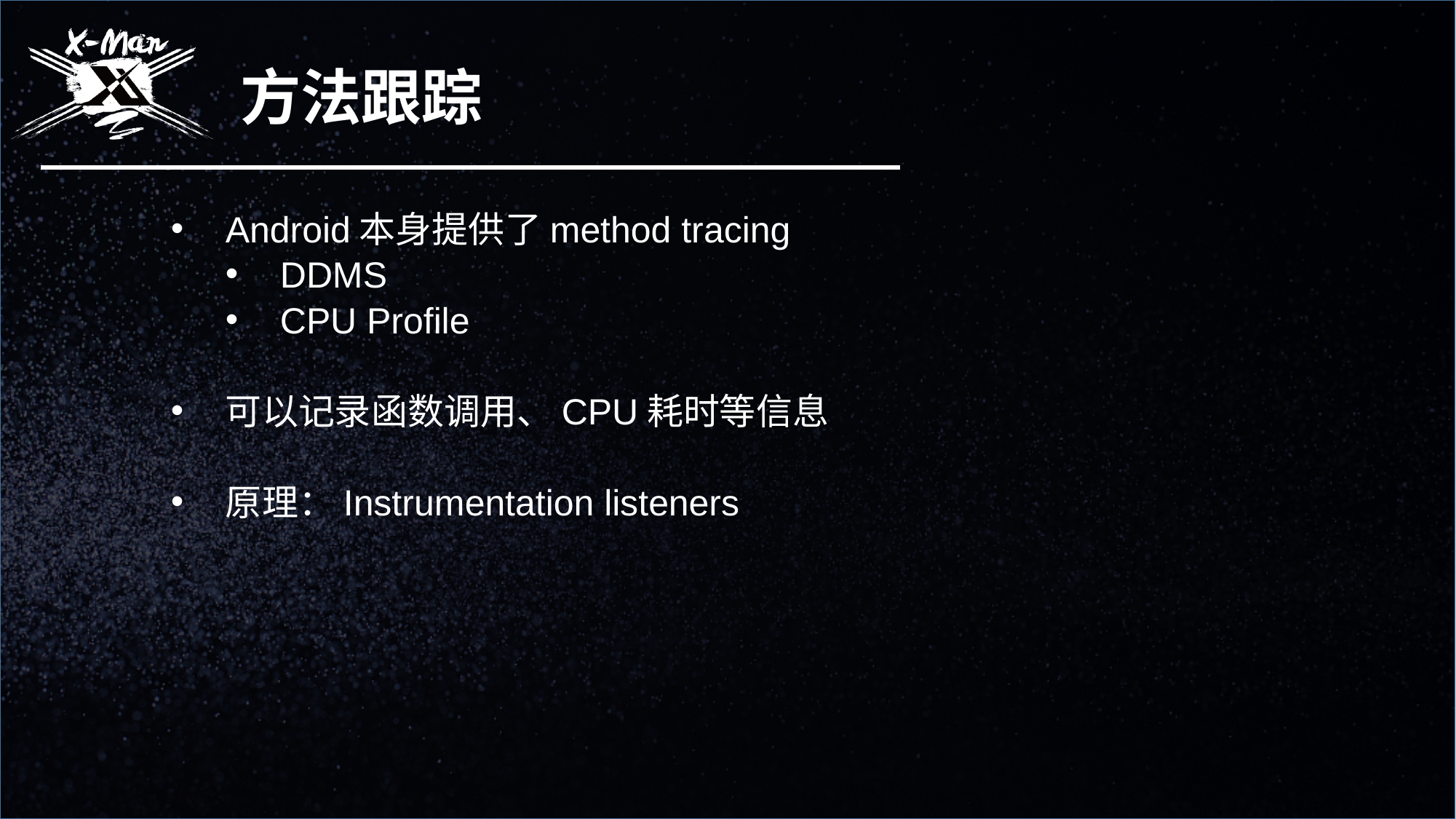

方法跟踪
Android本身提供了method tracing
DDMS
CPU Profile

可以记录函数调用、CPU耗时等信息

原理：Instrumentation listeners